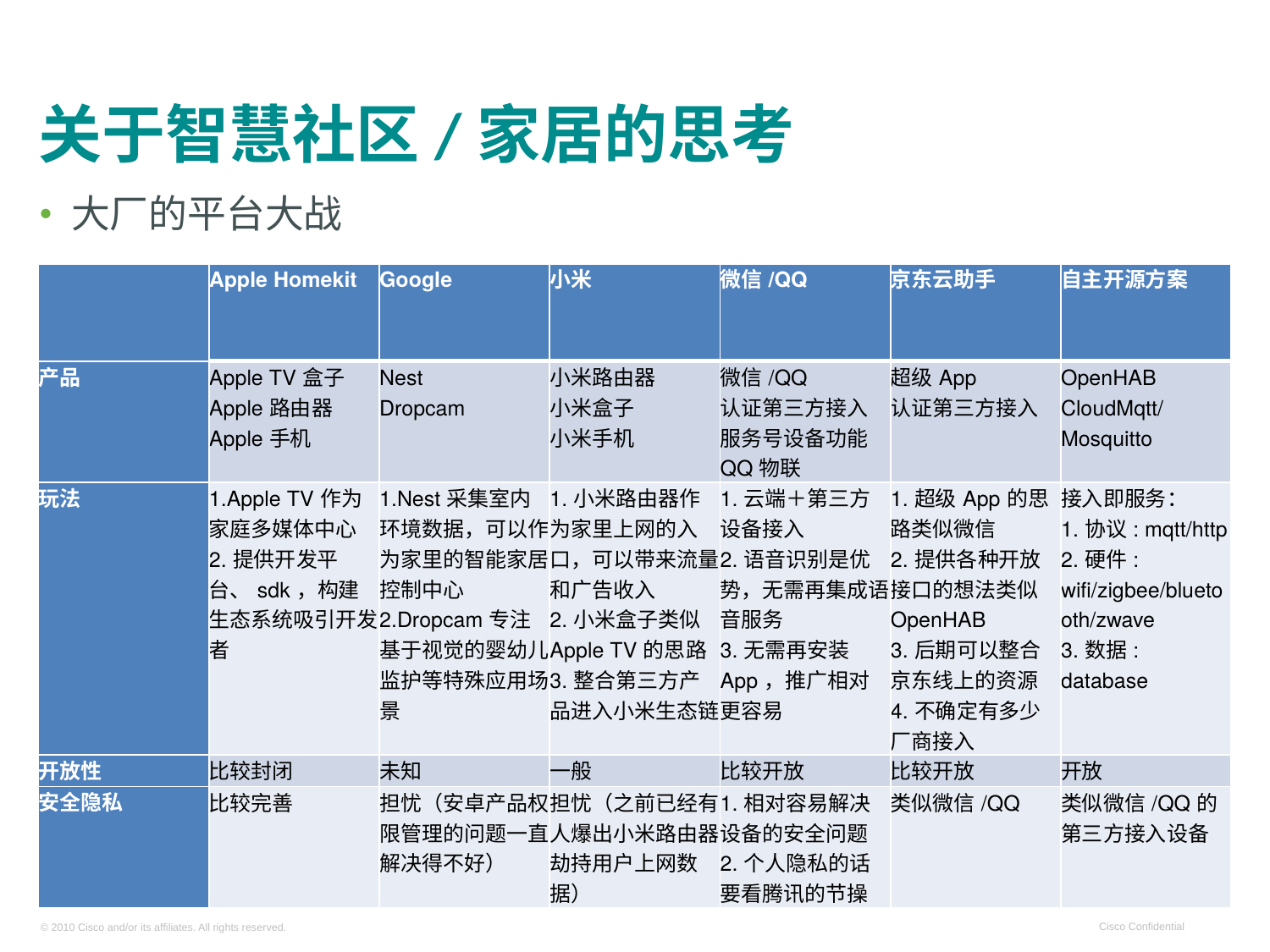

# 关于智慧社区/家居的思考
大厂的平台大战
|  | Apple Homekit | Google | 小米 | 微信/QQ | 京东云助手 | 自主开源方案 |
| --- | --- | --- | --- | --- | --- | --- |
| 产品 | Apple TV盒子 Apple路由器 Apple手机 | Nest Dropcam | 小米路由器 小米盒子 小米手机 | 微信/QQ 认证第三方接入 服务号设备功能 QQ物联 | 超级App 认证第三方接入 | OpenHAB CloudMqtt/Mosquitto |
| 玩法 | 1.Apple TV作为家庭多媒体中心 2.提供开发平台、sdk，构建生态系统吸引开发者 | 1.Nest采集室内环境数据，可以作为家里的智能家居控制中心 2.Dropcam专注基于视觉的婴幼儿监护等特殊应用场景 | 1.小米路由器作为家里上网的入口，可以带来流量和广告收入 2.小米盒子类似Apple TV的思路 3.整合第三方产品进入小米生态链 | 1.云端＋第三方设备接入 2.语音识别是优势，无需再集成语音服务 3.无需再安装App，推广相对更容易 | 1.超级App的思路类似微信 2.提供各种开放接口的想法类似OpenHAB 3.后期可以整合京东线上的资源 4.不确定有多少厂商接入 | 接入即服务： 1.协议: mqtt/http 2.硬件: wifi/zigbee/bluetooth/zwave 3.数据: database |
| 开放性 | 比较封闭 | 未知 | 一般 | 比较开放 | 比较开放 | 开放 |
| 安全隐私 | 比较完善 | 担忧（安卓产品权限管理的问题一直解决得不好） | 担忧（之前已经有人爆出小米路由器劫持用户上网数据） | 1.相对容易解决设备的安全问题 2.个人隐私的话要看腾讯的节操 | 类似微信/QQ | 类似微信/QQ的第三方接入设备 |
19